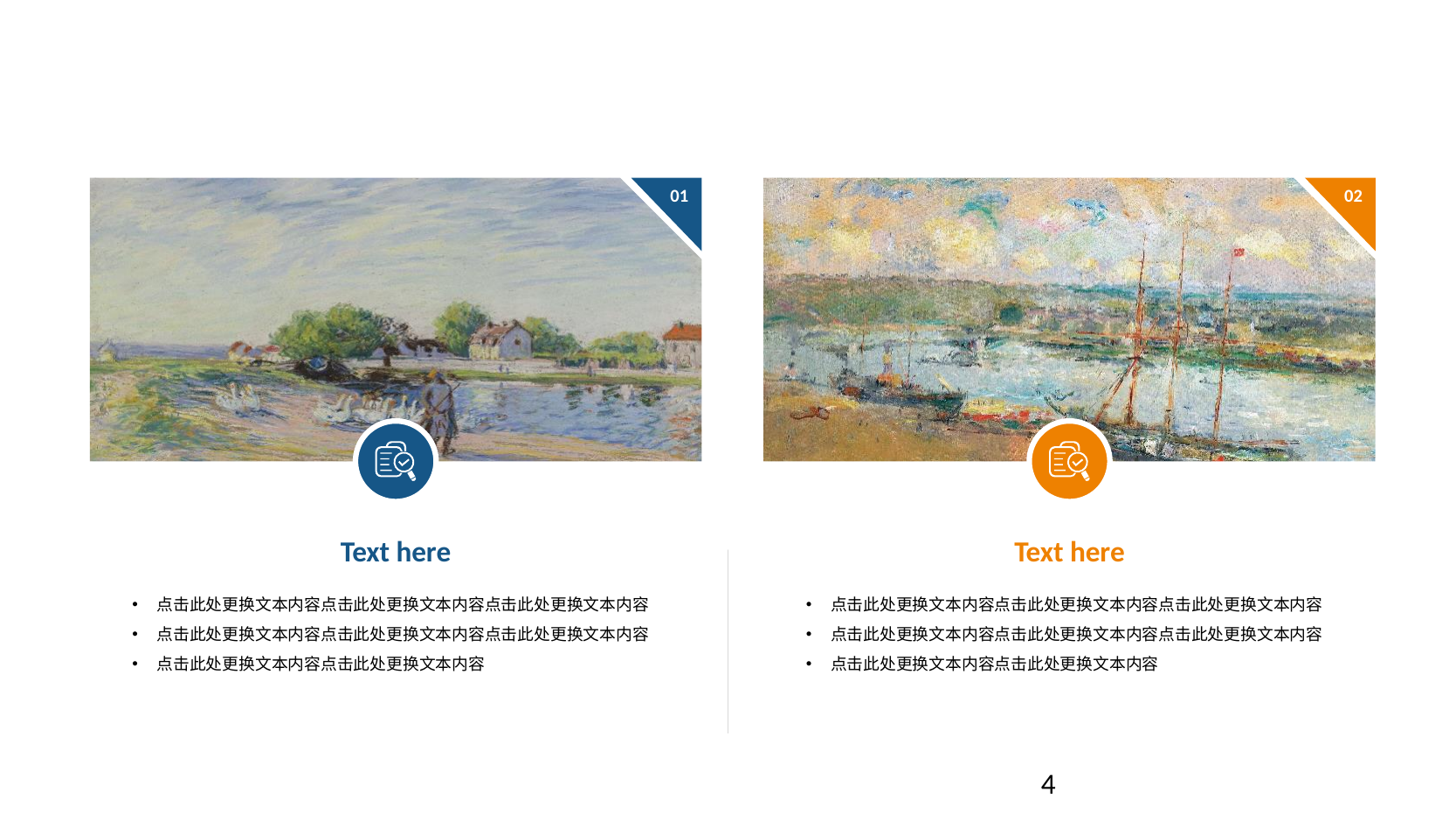

01
02

Text here
点击此处更换文本内容点击此处更换文本内容点击此处更换文本内容
点击此处更换文本内容点击此处更换文本内容点击此处更换文本内容
点击此处更换文本内容点击此处更换文本内容
Text here
点击此处更换文本内容点击此处更换文本内容点击此处更换文本内容
点击此处更换文本内容点击此处更换文本内容点击此处更换文本内容
点击此处更换文本内容点击此处更换文本内容
4